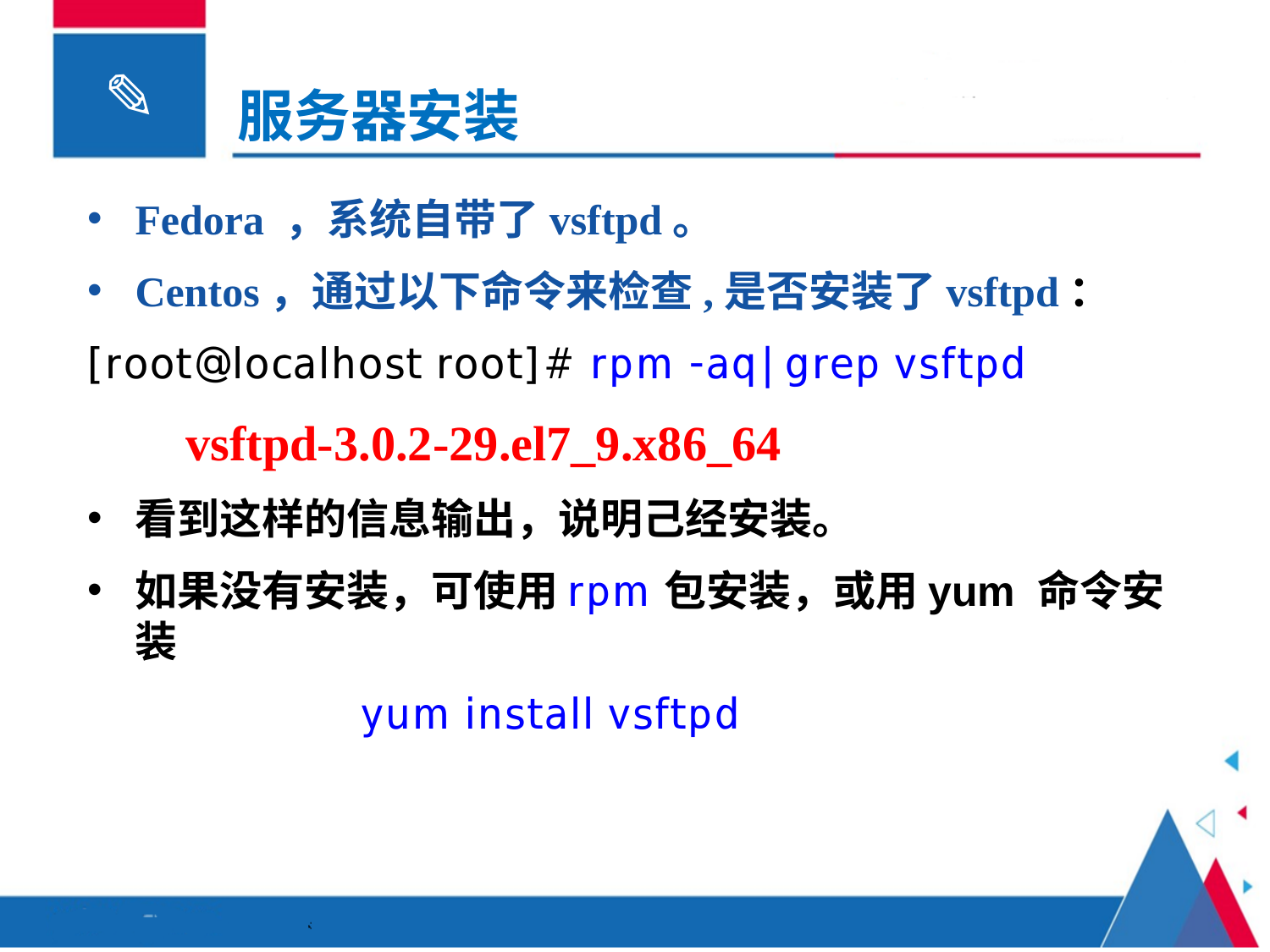

# 服务器安装
Fedora ，系统自带了vsftpd。
Centos，通过以下命令来检查,是否安装了vsftpd：
[root@localhost root]# rpm -aq|grep vsftpd
        vsftpd-3.0.2-29.el7_9.x86_64
看到这样的信息输出，说明己经安装。
如果没有安装，可使用rpm包安装，或用yum 命令安装
                      yum install vsftpd